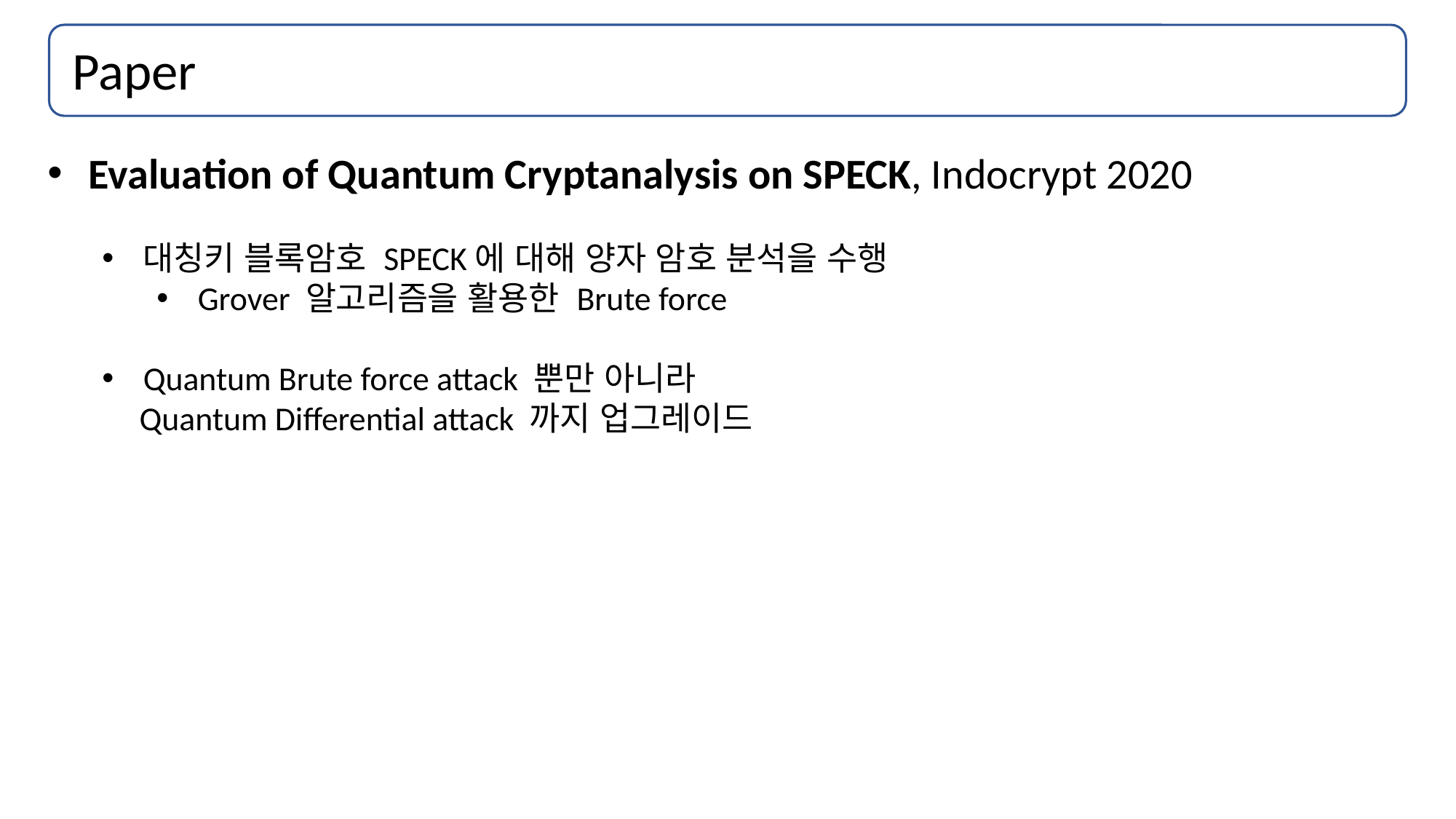

Paper
Evaluation of Quantum Cryptanalysis on SPECK, Indocrypt 2020

대칭키 블록암호 SPECK에 대해 양자 암호 분석을 수행
Grover 알고리즘을 활용한 Brute force

Quantum Brute force attack 뿐만 아니라
     Quantum Differential attack 까지 업그레이드